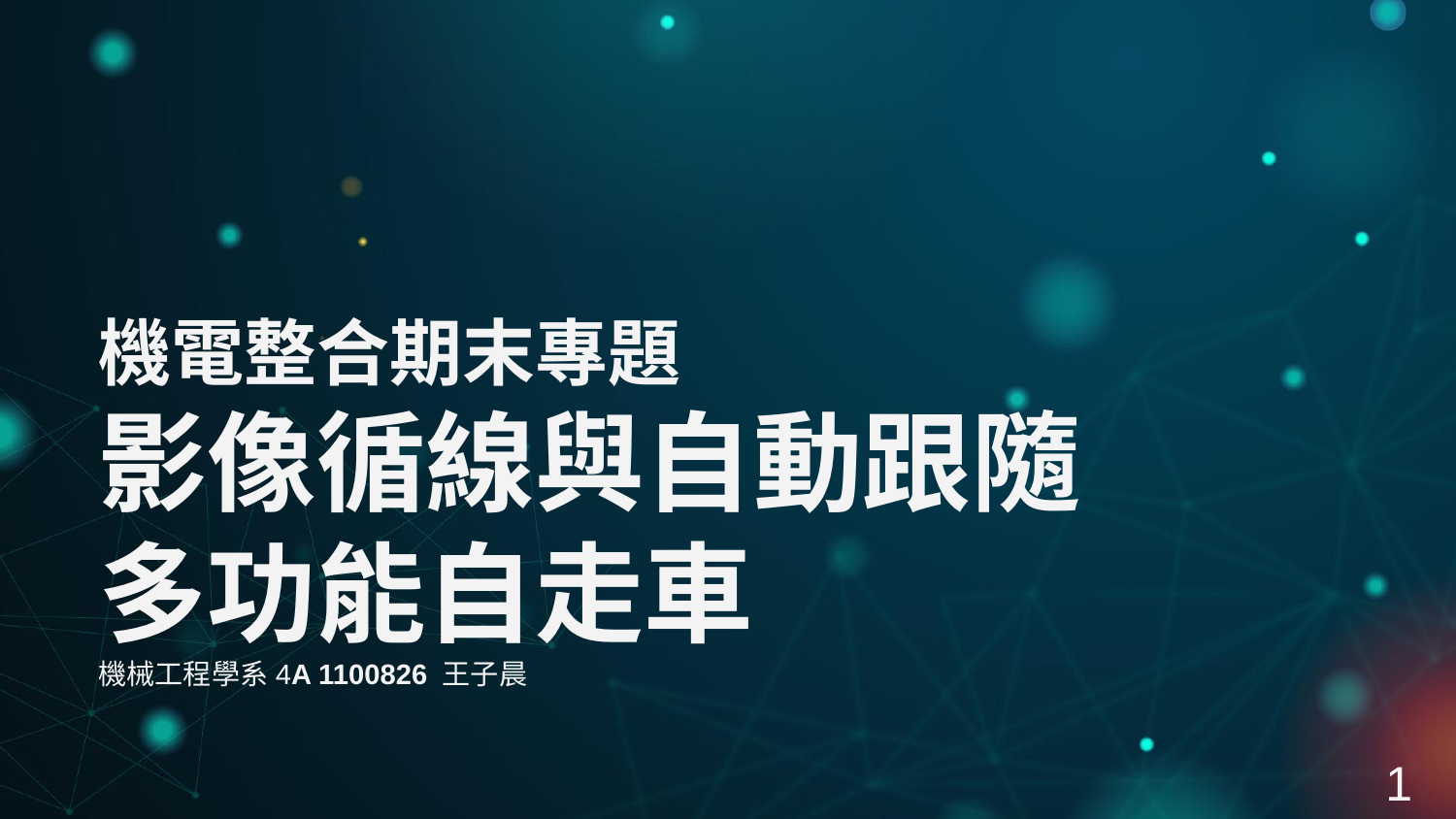

機電整合期末專題
影像循線與自動跟隨
多功能自走車
機械工程學系4A 1100826 王子晨